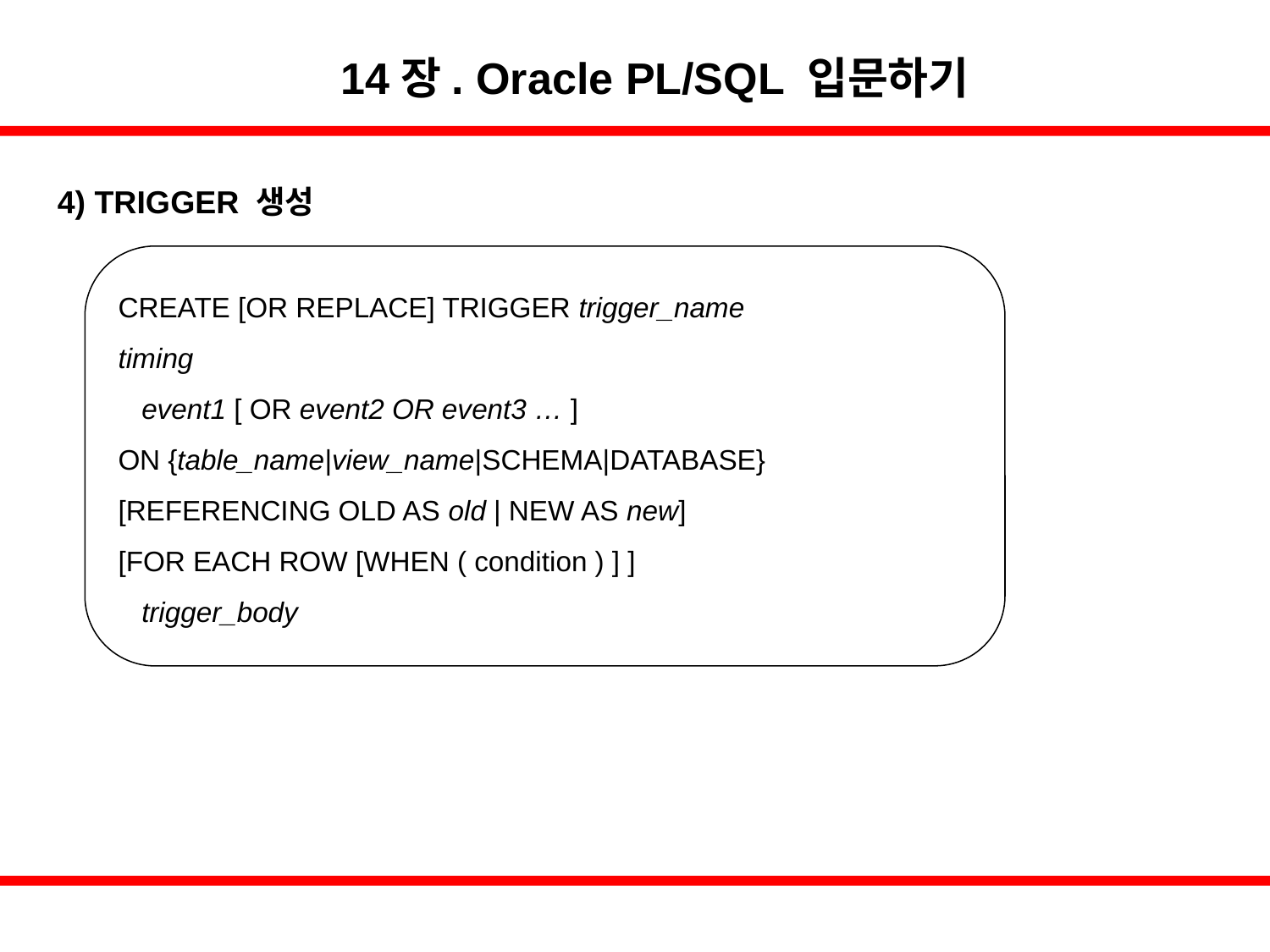

14장. Oracle PL/SQL 입문하기

4) TRIGGER 생성
CREATE [OR REPLACE] TRIGGER trigger_name
timing
   event1 [ OR event2 OR event3 … ]
ON {table_name|view_name|SCHEMA|DATABASE}
[REFERENCING OLD AS old | NEW AS new]
[FOR EACH ROW [WHEN ( condition ) ] ]
   trigger_body